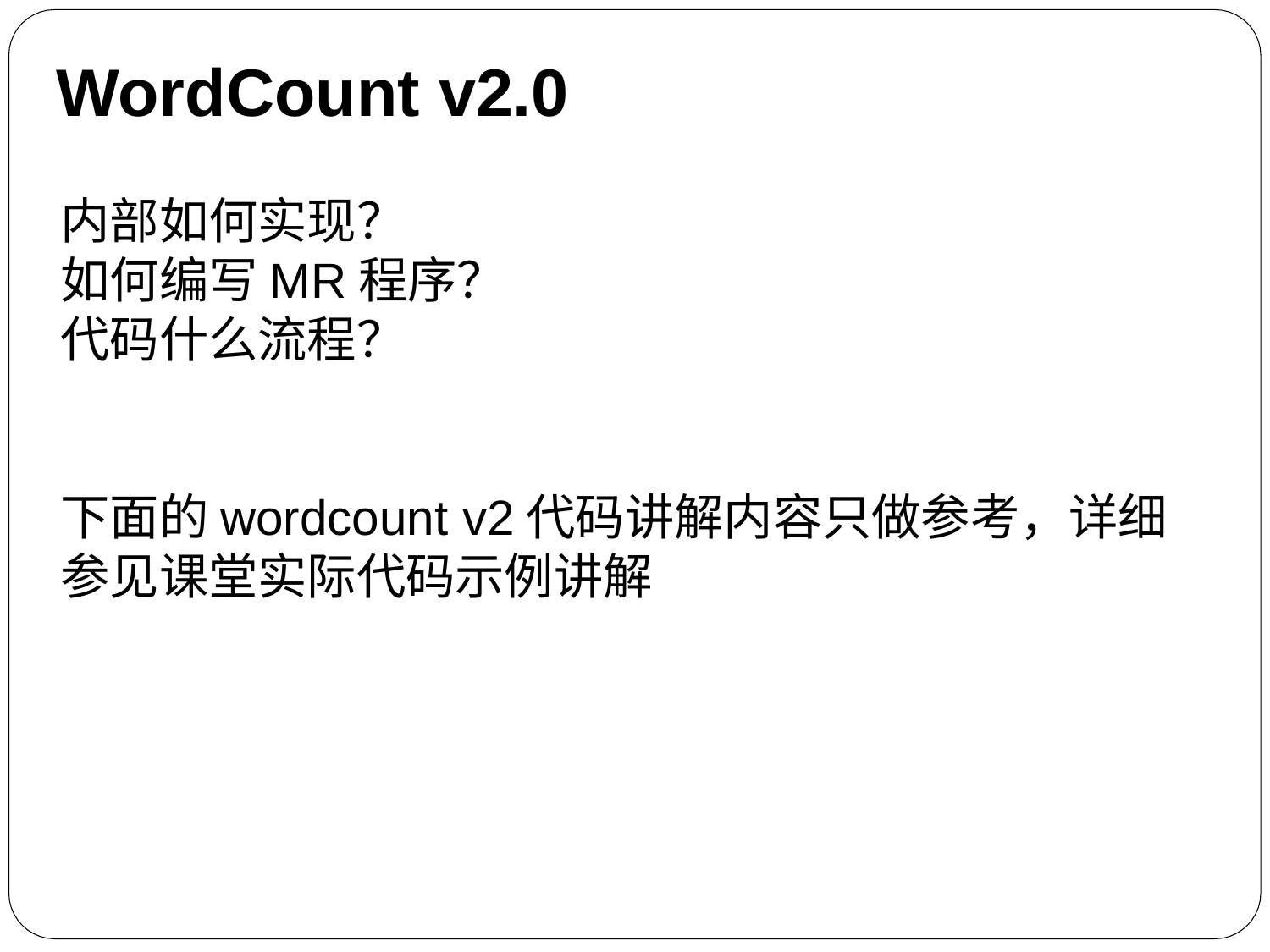

# WordCount v2.0
内部如何实现？
如何编写MR程序？
代码什么流程？

下面的wordcount v2代码讲解内容只做参考，详细参见课堂实际代码示例讲解